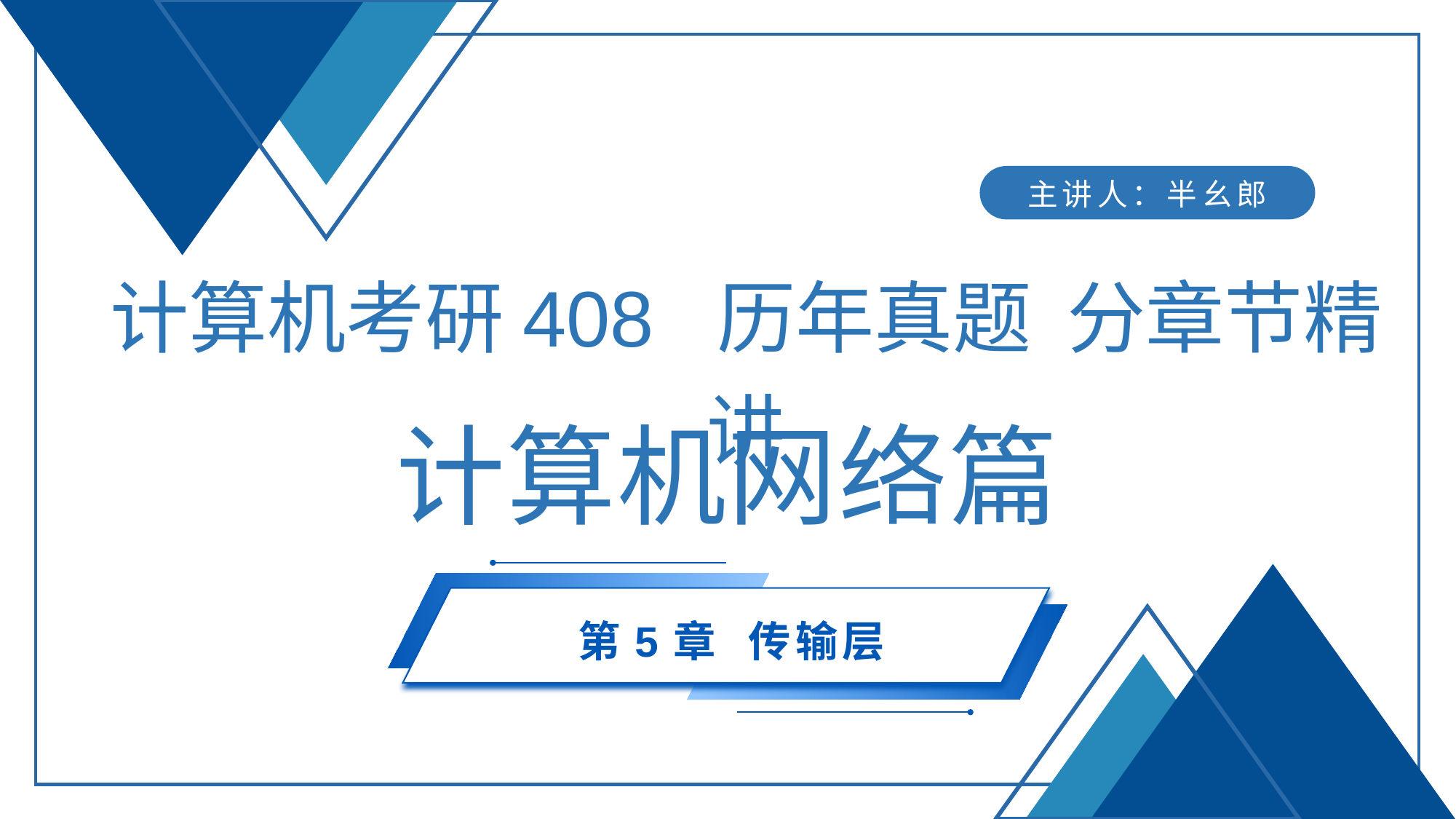

主讲人：半幺郎

计算机考研408  历年真题  分章节精讲
计算机网络篇

第5章  传输层